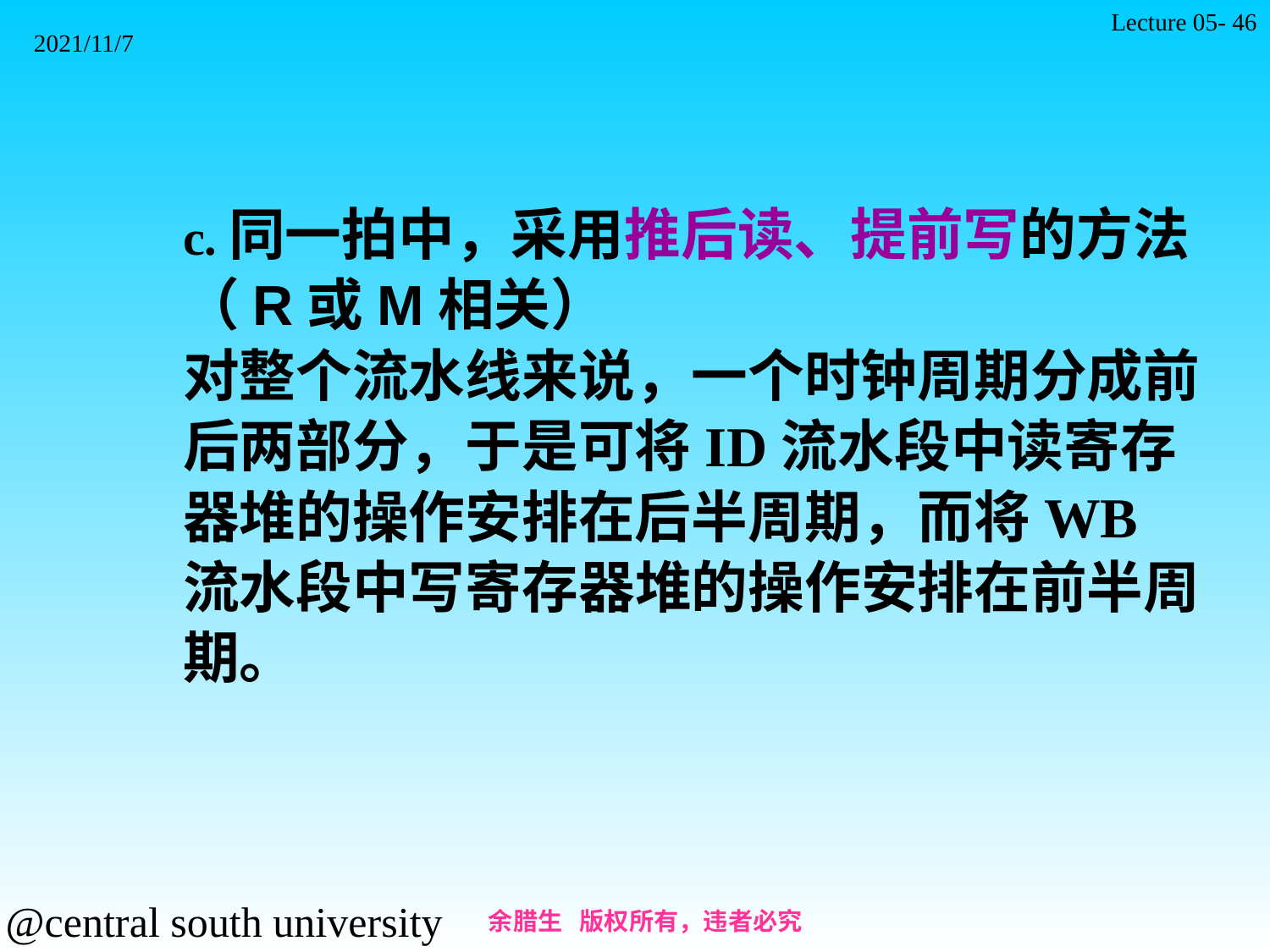

Lecture 05- 46
2021/11/7
c.同一拍中，采用推后读、提前写的方法 （R或M相关）
对整个流水线来说，一个时钟周期分成前后两部分，于是可将ID流水段中读寄存器堆的操作安排在后半周期，而将WB流水段中写寄存器堆的操作安排在前半周期。
余腊生   版权所有，违者必究